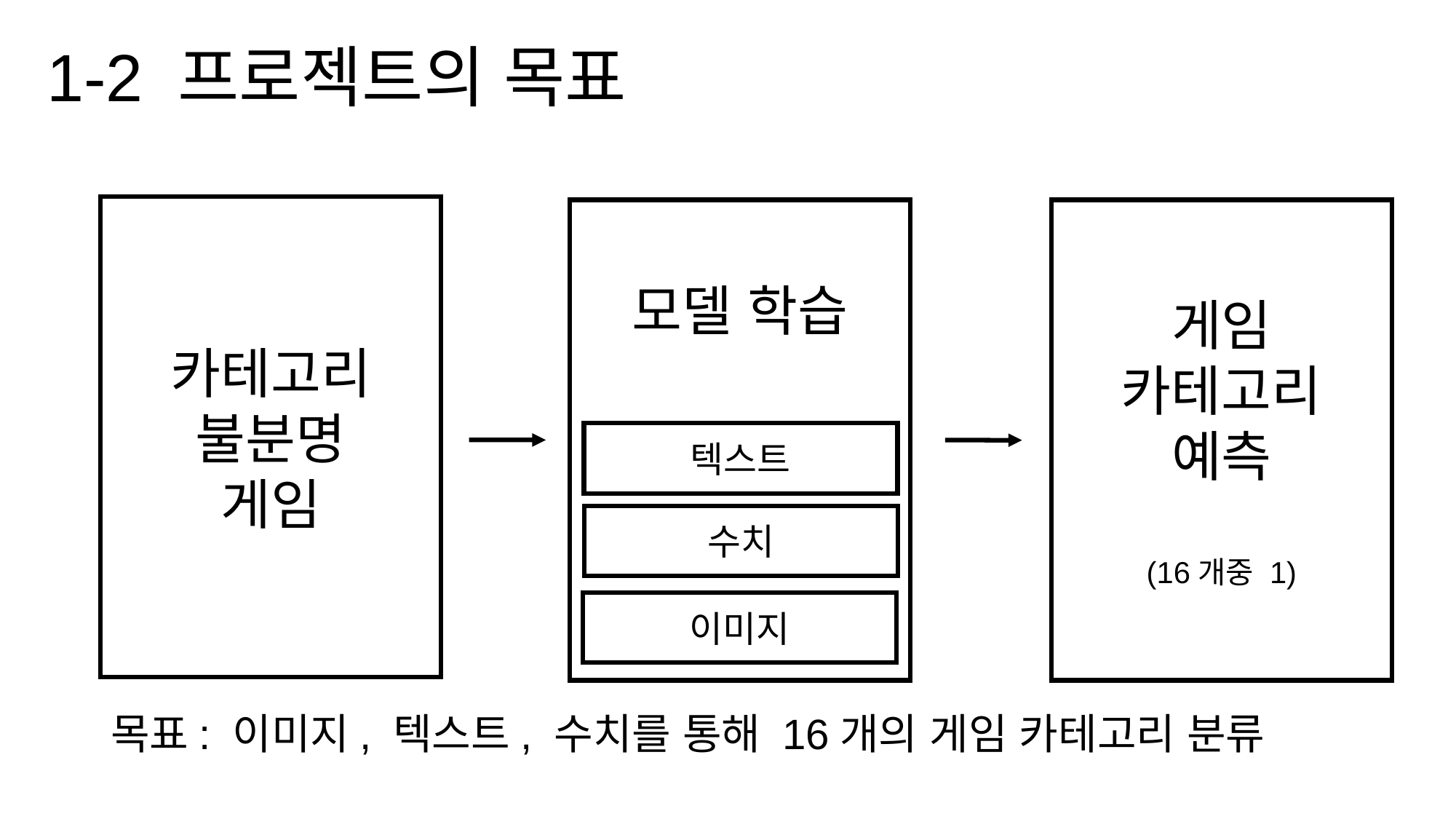

# 1-2 프로젝트의 목표
카테고리
불분명
게임
모델 학습

게임
카테고리
예측

(16개중 1)

텍스트

수치
이미지
목표: 이미지, 텍스트, 수치를 통해 16개의 게임 카테고리 분류